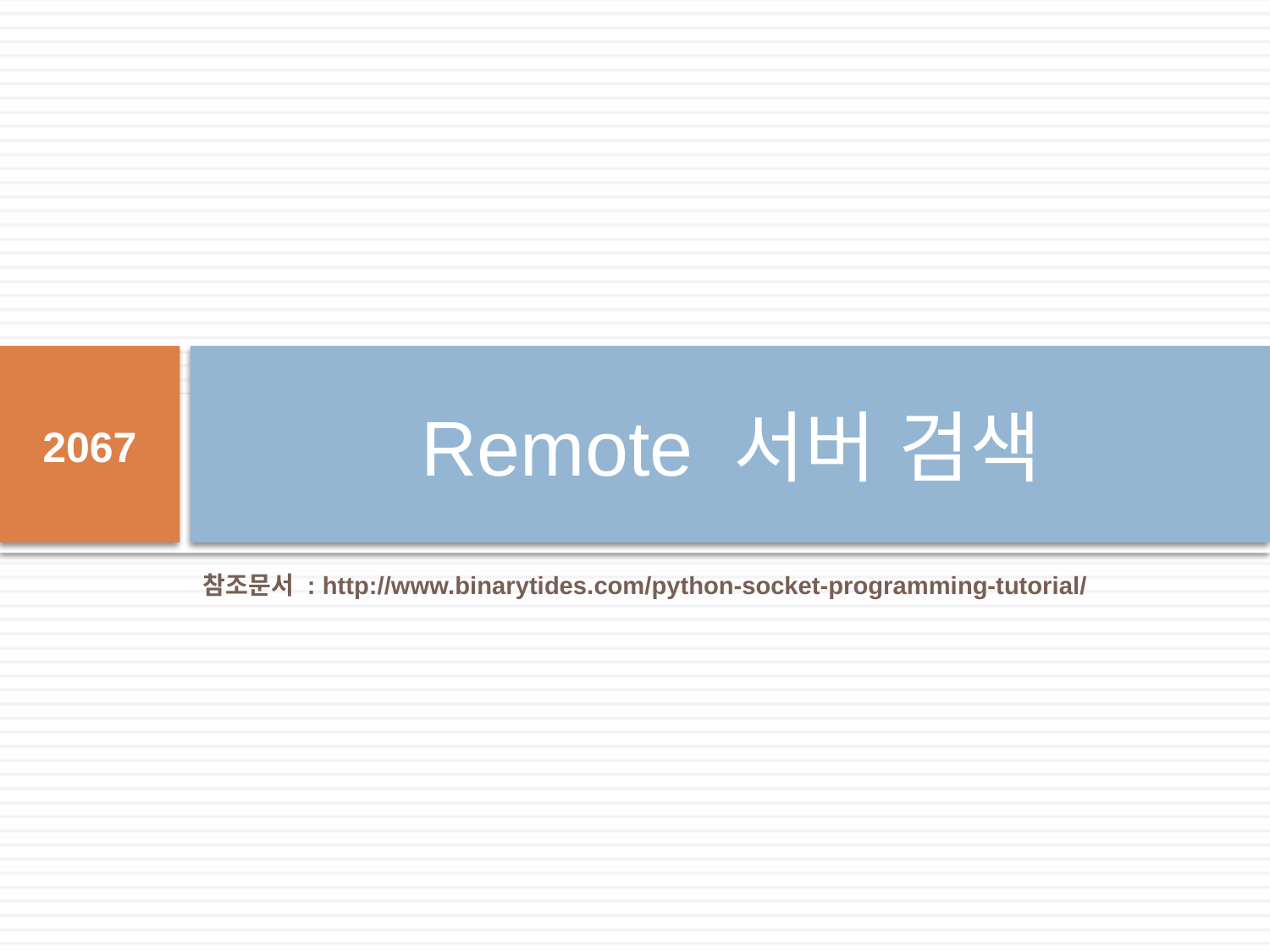

# Remote 서버 검색
2067
참조문서 : http://www.binarytides.com/python-socket-programming-tutorial/